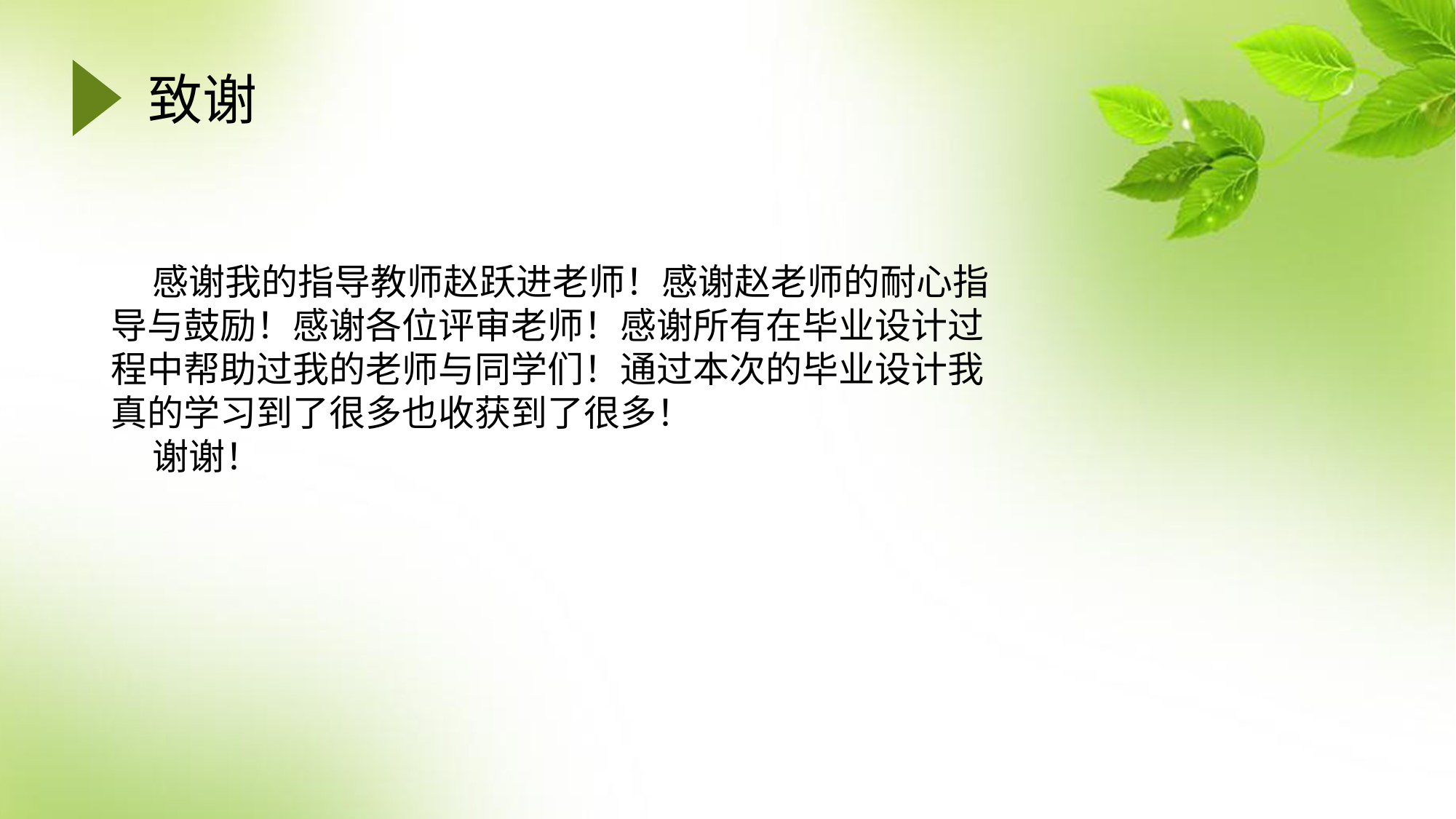

# 致谢
    感谢我的指导教师赵跃进老师！感谢赵老师的耐心指导与鼓励！感谢各位评审老师！感谢所有在毕业设计过程中帮助过我的老师与同学们！通过本次的毕业设计我真的学习到了很多也收获到了很多！
    谢谢！